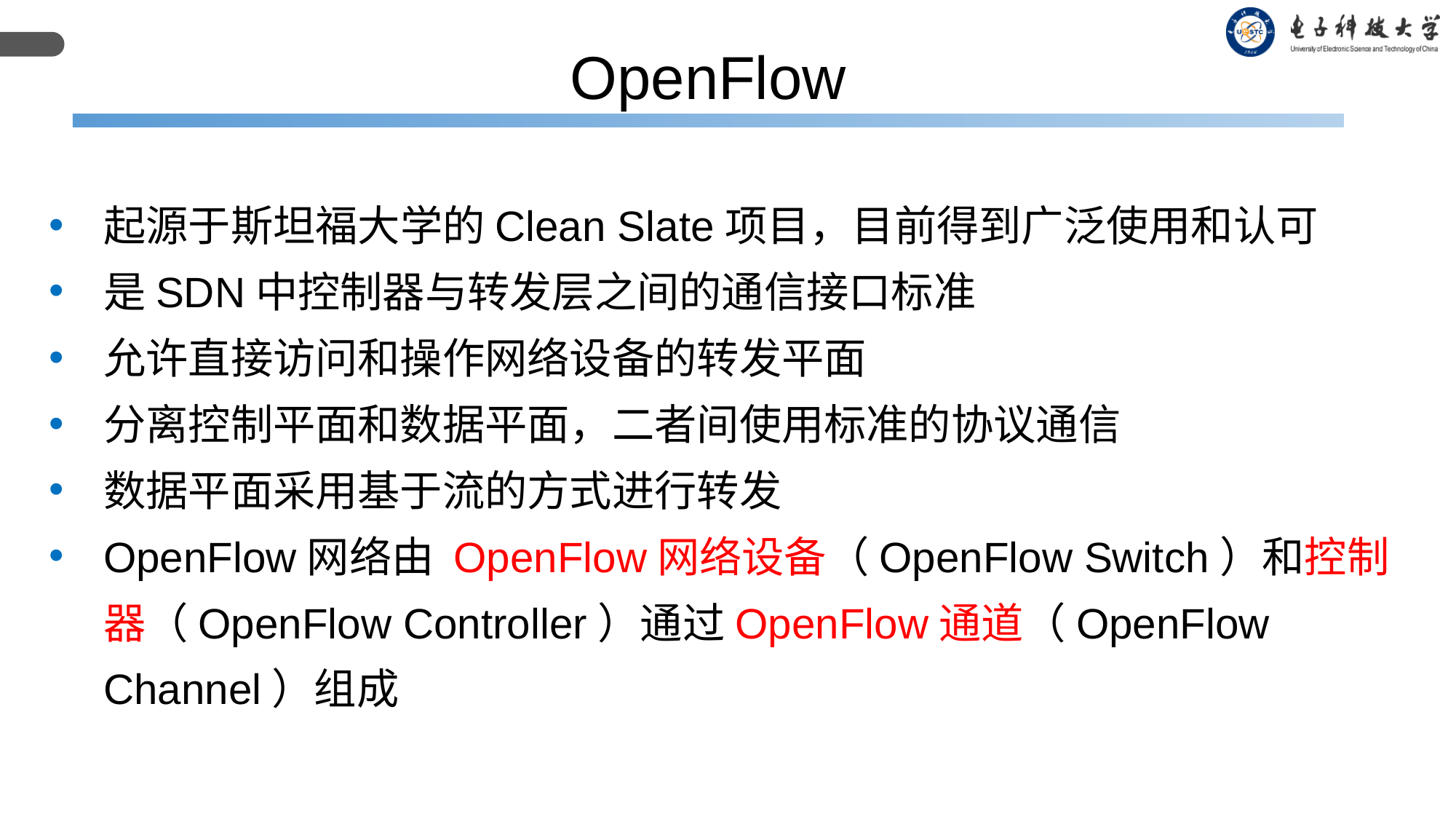

OpenFlow

起源于斯坦福大学的Clean Slate项目，目前得到广泛使用和认可
是SDN中控制器与转发层之间的通信接口标准
允许直接访问和操作网络设备的转发平面
分离控制平面和数据平面，二者间使用标准的协议通信
数据平面采用基于流的方式进行转发
OpenFlow网络由 OpenFlow网络设备（OpenFlow Switch）和控制器（OpenFlow Controller）通过OpenFlow通道（OpenFlow Channel）组成